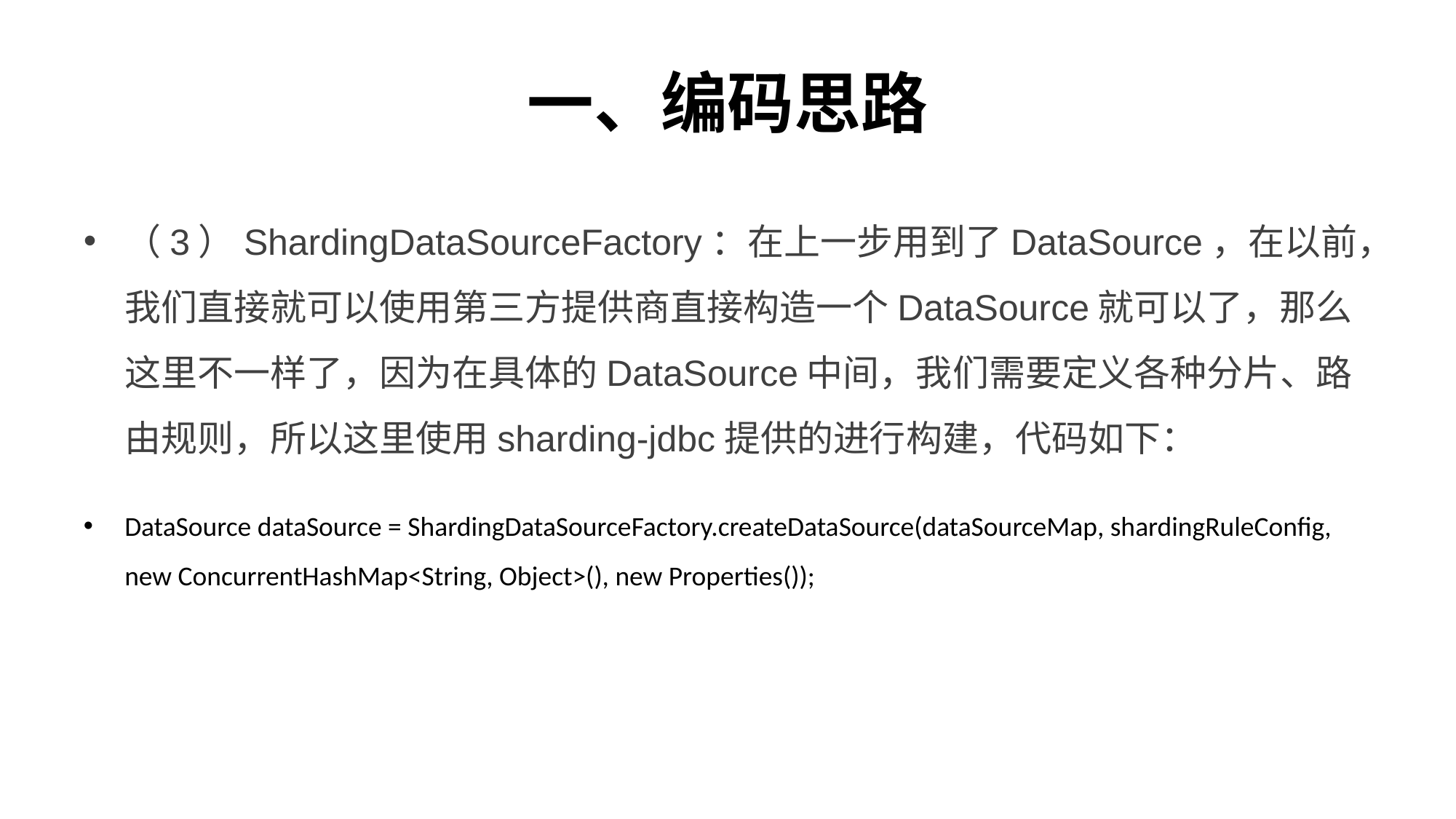

# 一、编码思路
（3）ShardingDataSourceFactory：在上一步用到了DataSource，在以前，我们直接就可以使用第三方提供商直接构造一个DataSource就可以了，那么这里不一样了，因为在具体的DataSource中间，我们需要定义各种分片、路由规则，所以这里使用sharding-jdbc提供的进行构建，代码如下：
DataSource dataSource = ShardingDataSourceFactory.createDataSource(dataSourceMap, shardingRuleConfig, new ConcurrentHashMap<String, Object>(), new Properties());